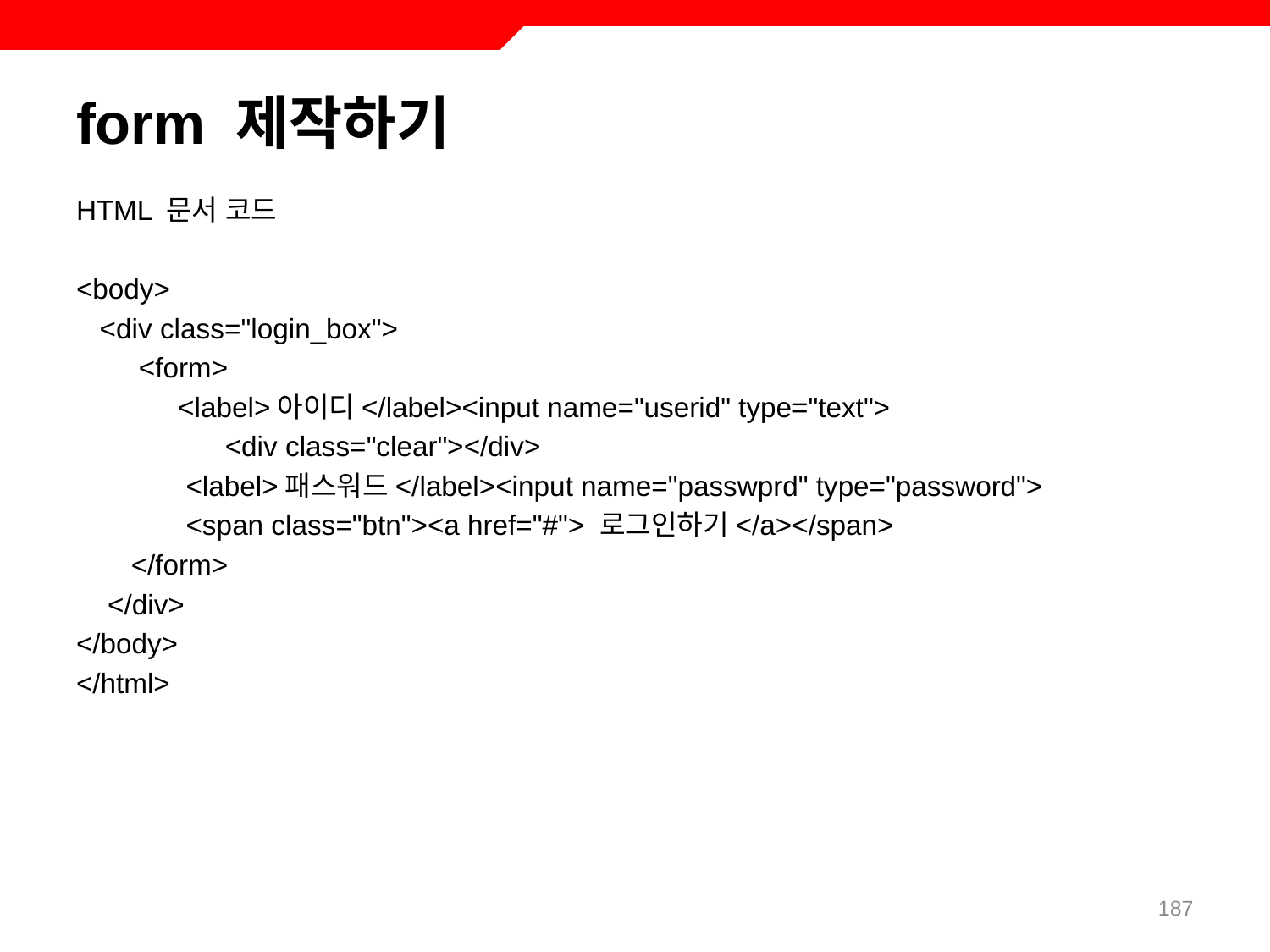

# form 제작하기
HTML 문서 코드

<body>
   <div class="login_box">
        <form>
             <label>아이디</label><input name="userid" type="text">
                   <div class="clear"></div>
              <label>패스워드</label><input name="passwprd" type="password">
              <span class="btn"><a href="#"> 로그인하기</a></span>
       </form>
    </div>
</body>
</html>

187